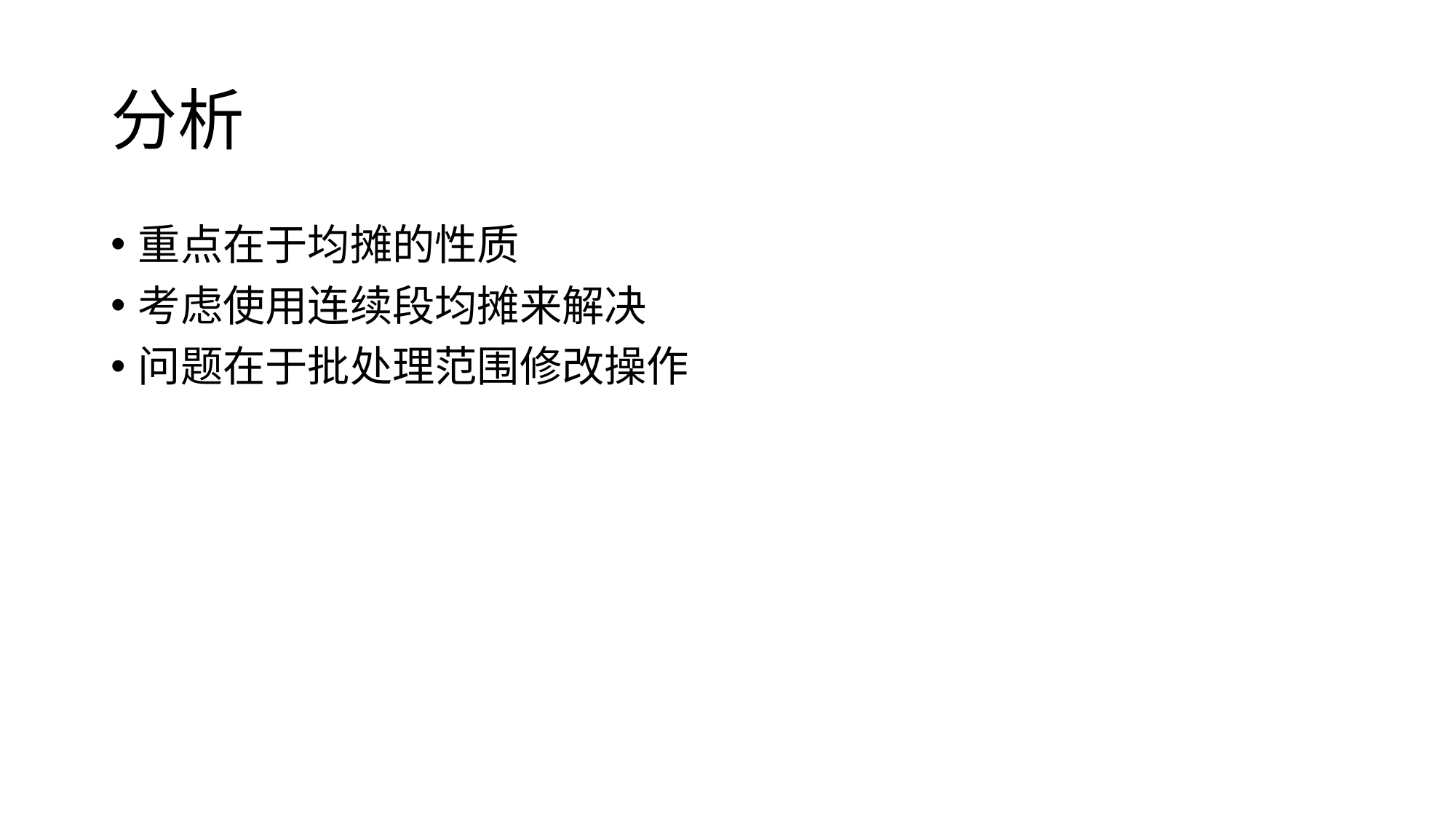

# 分析
重点在于均摊的性质
考虑使用连续段均摊来解决
问题在于批处理范围修改操作